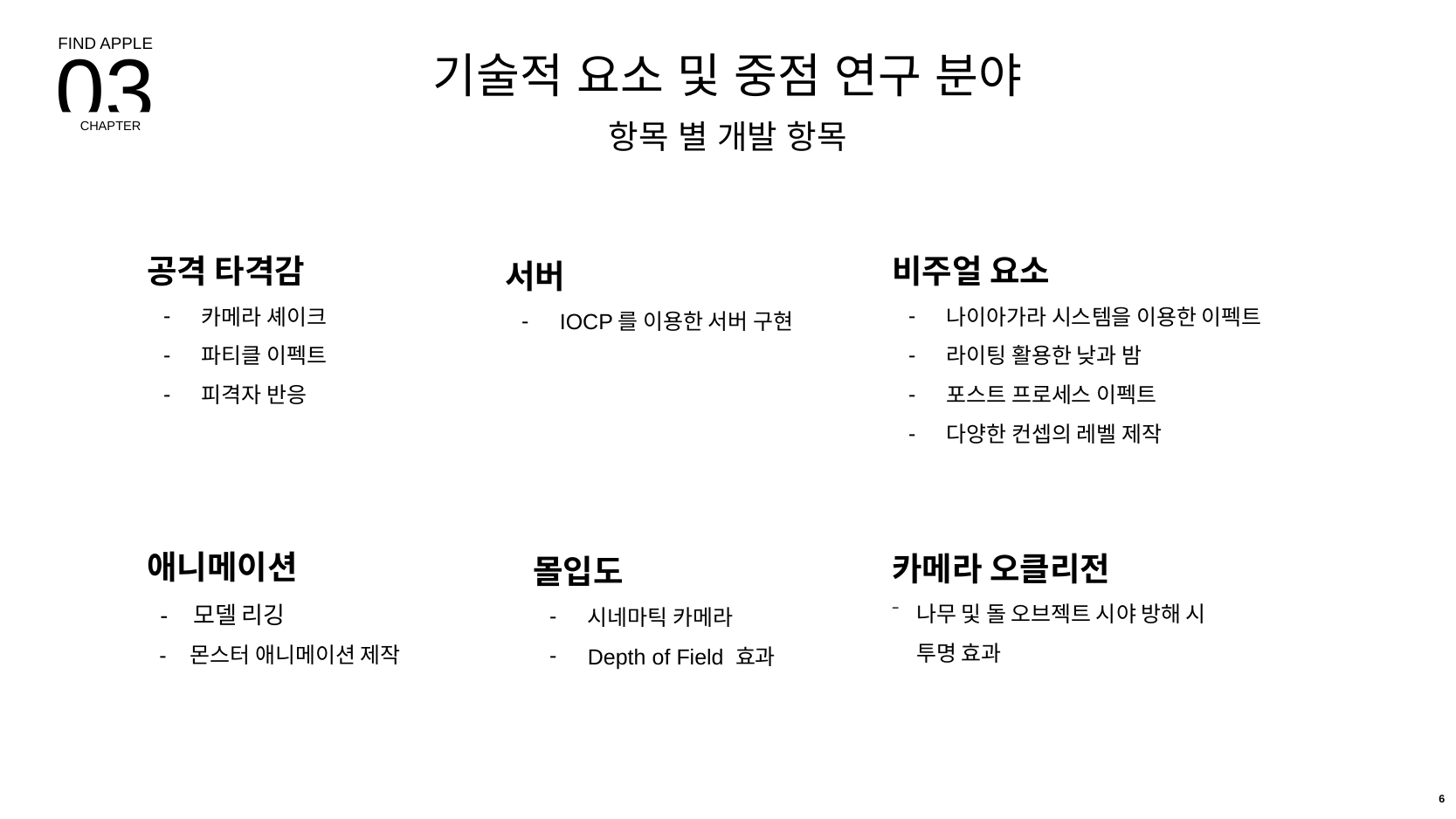

FIND APPLE

03
CHAPTER
기술적 요소 및 중점 연구 분야
항목 별 개발 항목
비주얼 요소
나이아가라 시스템을 이용한 이펙트
라이팅 활용한 낮과 밤
포스트 프로세스 이펙트
다양한 컨셉의 레벨 제작
공격 타격감
카메라 셰이크
파티클 이펙트
피격자 반응
서버
IOCP를 이용한 서버 구현

애니메이션
  -   모델 리깅
  -   몬스터 애니메이션 제작
카메라 오클리전
나무 및 돌 오브젝트 시야 방해 시 투명 효과
몰입도
시네마틱 카메라
Depth of Field 효과

6